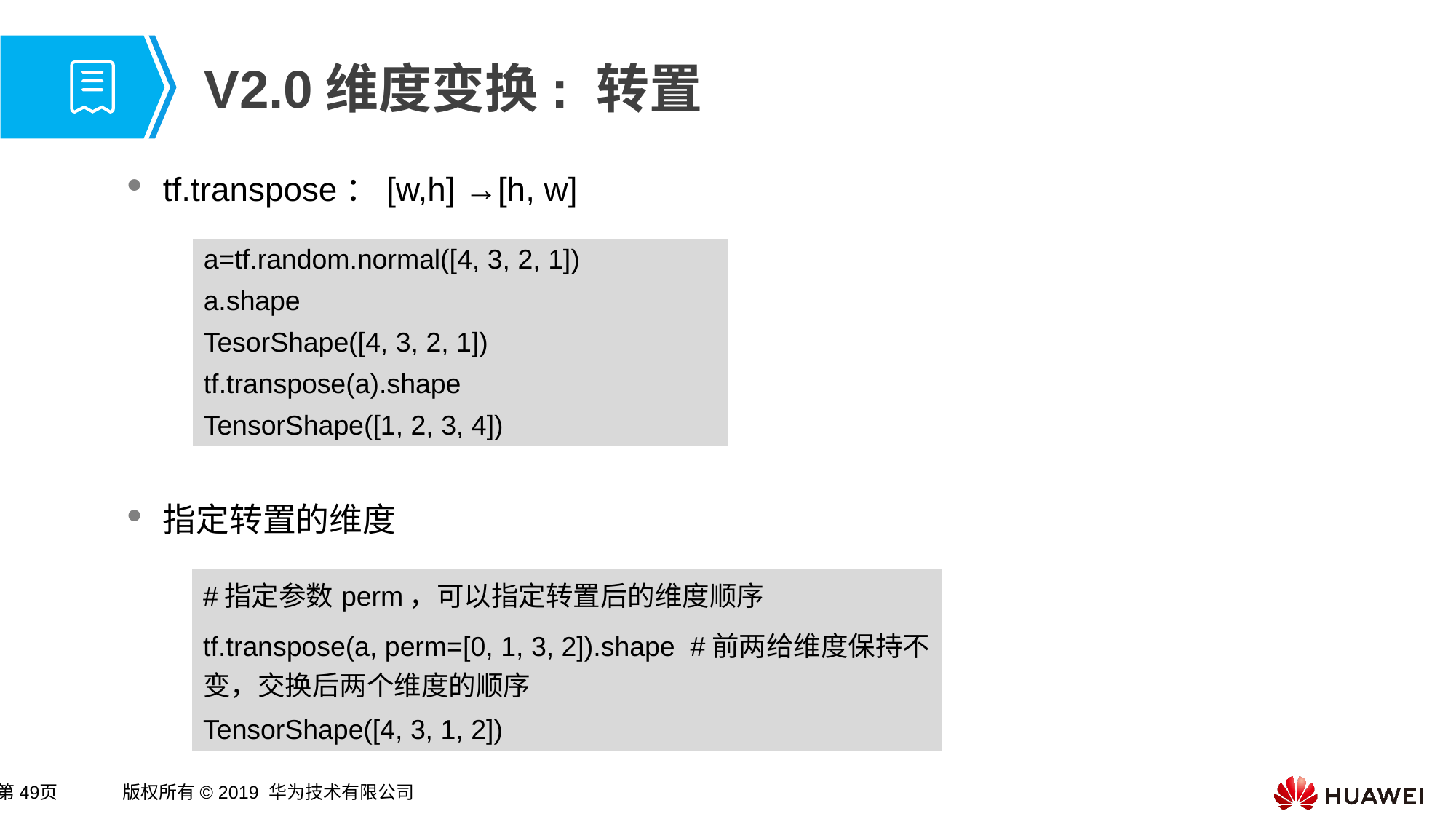

# V2.0维度变换: 转置
tf.transpose：[w,h] →[h, w]

指定转置的维度

| a=tf.random.normal([4, 3, 2, 1]) |
| --- |
| a.shape |
| TesorShape([4, 3, 2, 1]) |
| tf.transpose(a).shape |
| TensorShape([1, 2, 3, 4]) |
| #指定参数perm，可以指定转置后的维度顺序 |
| --- |
| tf.transpose(a, perm=[0, 1, 3, 2]).shape #前两给维度保持不变，交换后两个维度的顺序 |
| TensorShape([4, 3, 1, 2]) |